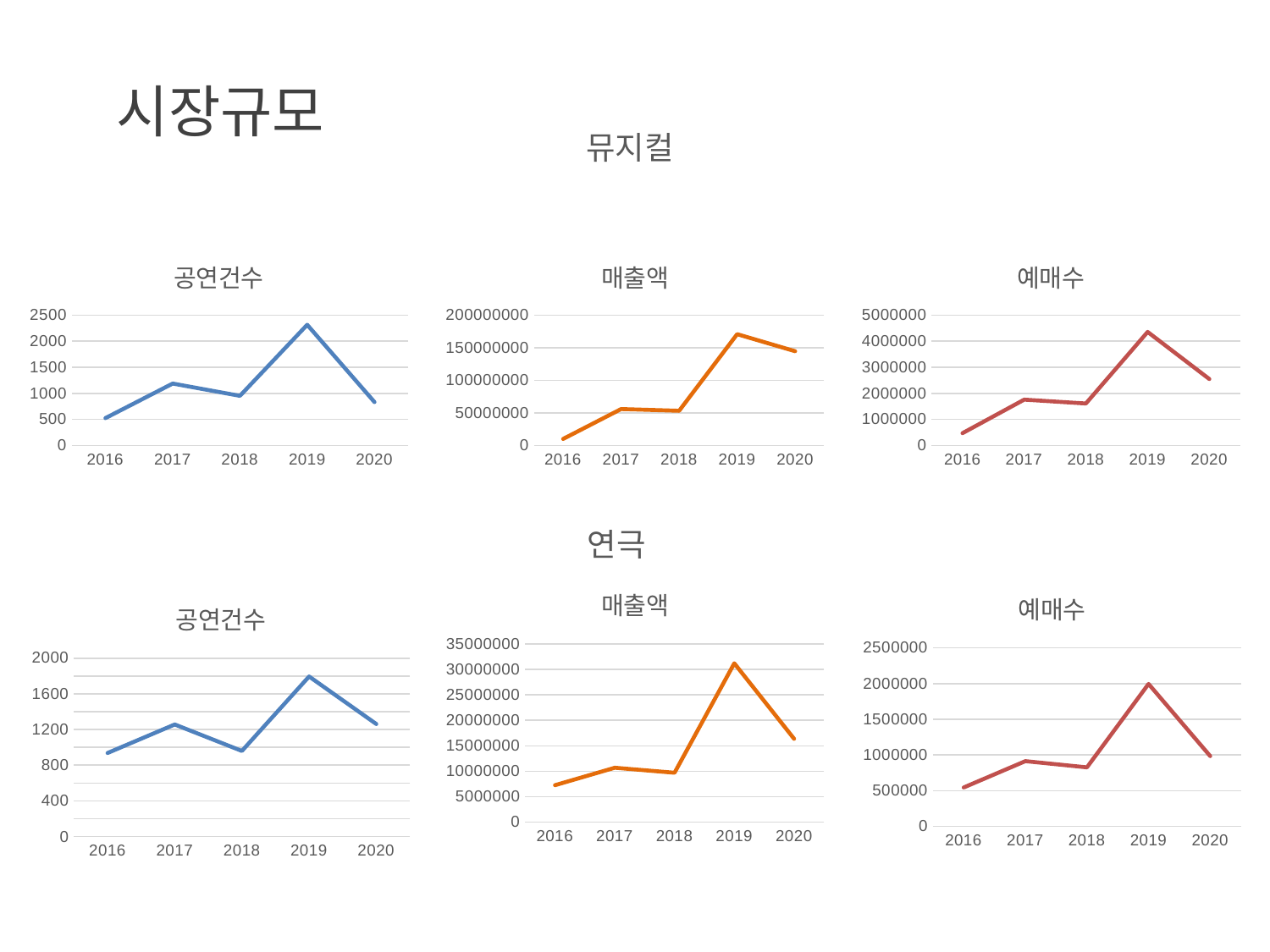

시장규모
뮤지컬

### Chart:

| Category | 공연건수 |
|---|---|
| 2016 | 524.0 |
| 2017 | 1187.0 |
| 2018 | 951.0 |
| 2019 | 2314.0 |
| 2020 | 832.0 |

### Chart:

| Category | 매출액 |
|---|---|
| 2016 | 10086293.0 |
| 2017 | 55930933.0 |
| 2018 | 53210456.0 |
| 2019 | 170768054.0 |
| 2020 | 144620769.0 |

### Chart:

| Category | 예매수 |
|---|---|
| 2016 | 471461.0 |
| 2017 | 1757464.0 |
| 2018 | 1609082.0 |
| 2019 | 4354224.0 |
| 2020 | 2546562.0 |
연극

### Chart:

| Category | 매출액 |
|---|---|
| 2016 | 7269826.0 |
| 2017 | 10692461.0 |
| 2018 | 9704625.0 |
| 2019 | 31181443.0 |
| 2020 | 16363403.0 |

### Chart:

| Category | 예매수 |
|---|---|
| 2016 | 544346.0 |
| 2017 | 913100.0 |
| 2018 | 826543.0 |
| 2019 | 1995621.0 |
| 2020 | 984763.0 |

### Chart:

| Category | 공연건수 |
|---|---|
| 2016 | 936.0 |
| 2017 | 1256.0 |
| 2018 | 959.0 |
| 2019 | 1794.0 |
| 2020 | 1261.0 |